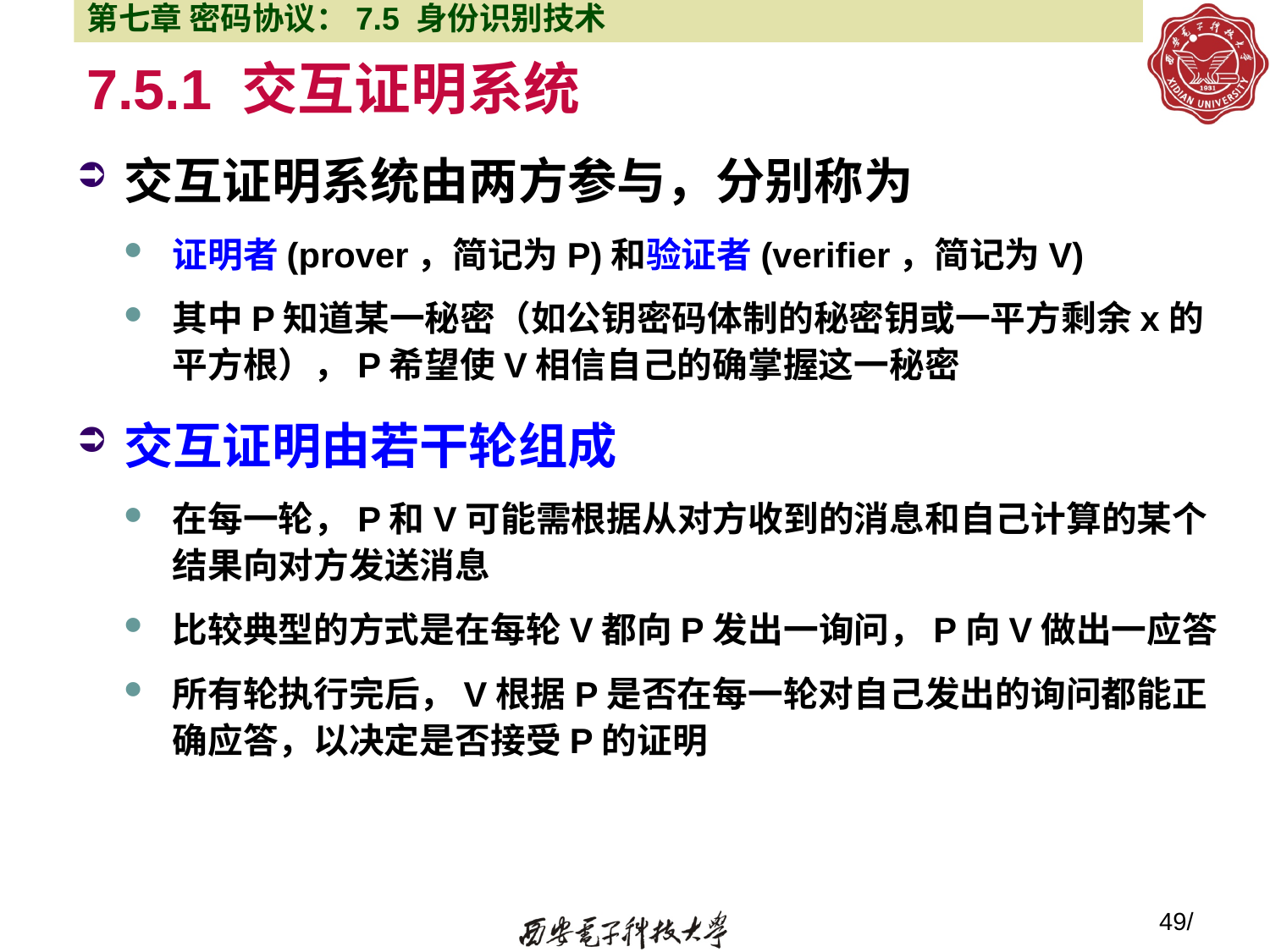

第七章 密码协议：7.5 身份识别技术
# 7.5.1 交互证明系统
交互证明系统由两方参与，分别称为
证明者(prover，简记为P)和验证者(verifier，简记为V)
其中P知道某一秘密（如公钥密码体制的秘密钥或一平方剩余x的平方根），P希望使V相信自己的确掌握这一秘密
交互证明由若干轮组成
在每一轮，P和V可能需根据从对方收到的消息和自己计算的某个结果向对方发送消息
比较典型的方式是在每轮V都向P发出一询问，P向V做出一应答
所有轮执行完后，V根据P是否在每一轮对自己发出的询问都能正确应答，以决定是否接受P的证明
49/